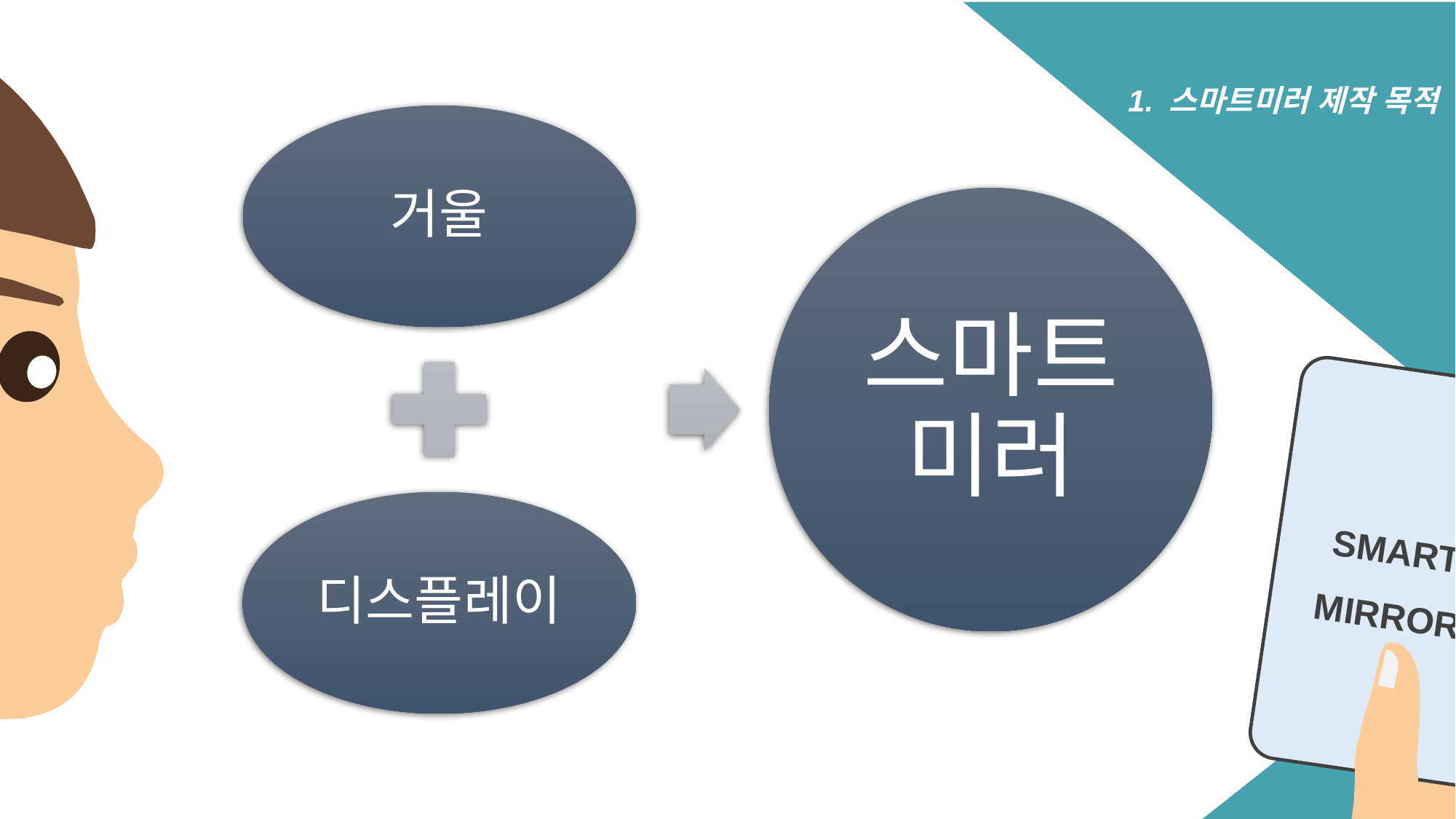

1. 스마트미러 제작 목적
거울

디스플레이

스마트미러
SMART
MIRROR